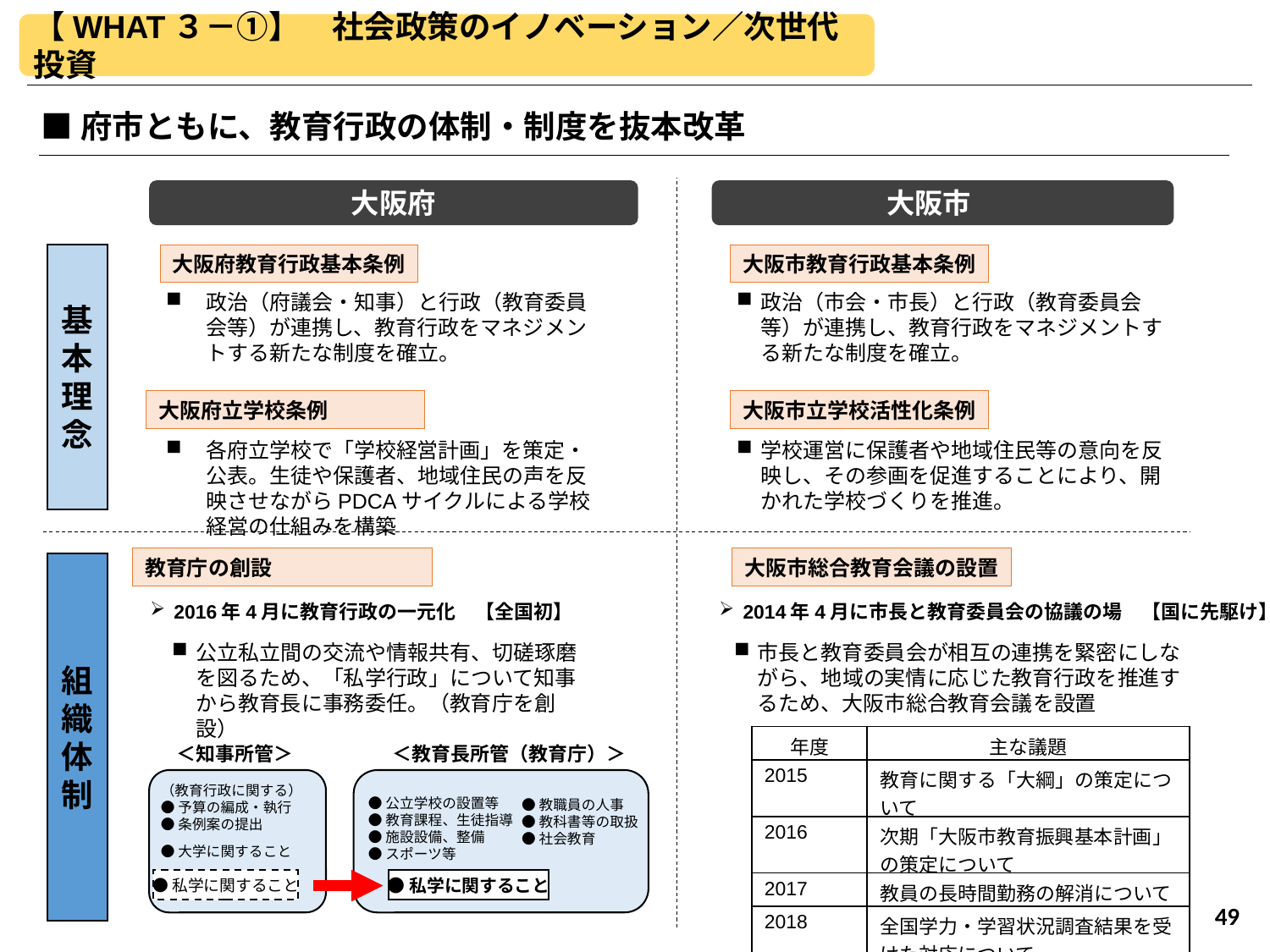

【WHAT３－①】　社会政策のイノベーション／次世代投資
■府市ともに、教育行政の体制・制度を抜本改革
大阪府
大阪市
大阪府教育行政基本条例
大阪市教育行政基本条例
基本理念
政治（府議会・知事）と行政（教育委員会等）が連携し、教育行政をマネジメントする新たな制度を確立。

各府立学校で「学校経営計画」を策定・公表。生徒や保護者、地域住民の声を反映させながらPDCAサイクルによる学校経営の仕組みを構築
政治（市会・市長）と行政（教育委員会等）が連携し、教育行政をマネジメントする新たな制度を確立。

学校運営に保護者や地域住民等の意向を反映し、その参画を促進することにより、開かれた学校づくりを推進。
大阪府立学校条例
大阪市立学校活性化条例
教育庁の創設
大阪市総合教育会議の設置
組織体制
2016年4月に教育行政の一元化　【全国初】
2014年4月に市長と教育委員会の協議の場　【国に先駆け】
公立私立間の交流や情報共有、切磋琢磨を図るため、「私学行政」について知事から教育長に事務委任。（教育庁を創設）
市長と教育委員会が相互の連携を緊密にしながら、地域の実情に応じた教育行政を推進するため、大阪市総合教育会議を設置
| 年度 | 主な議題 |
| --- | --- |
| 2015 | 教育に関する「大綱」の策定について |
| 2016 | 次期「大阪市教育振興基本計画」の策定について |
| 2017 | 教員の長時間勤務の解消について |
| 2018 | 全国学力・学習状況調査結果を受けた対応について |
＜知事所管＞
＜教育長所管（教育庁）＞

（教育行政に関する）
●予算の編成・執行
●条例案の提出

●大学に関すること
●公立学校の設置等
●教育課程、生徒指導
●施設設備、整備
●スポーツ等
●教職員の人事
●教科書等の取扱
●社会教育
●私学に関すること
●私学に関すること
49